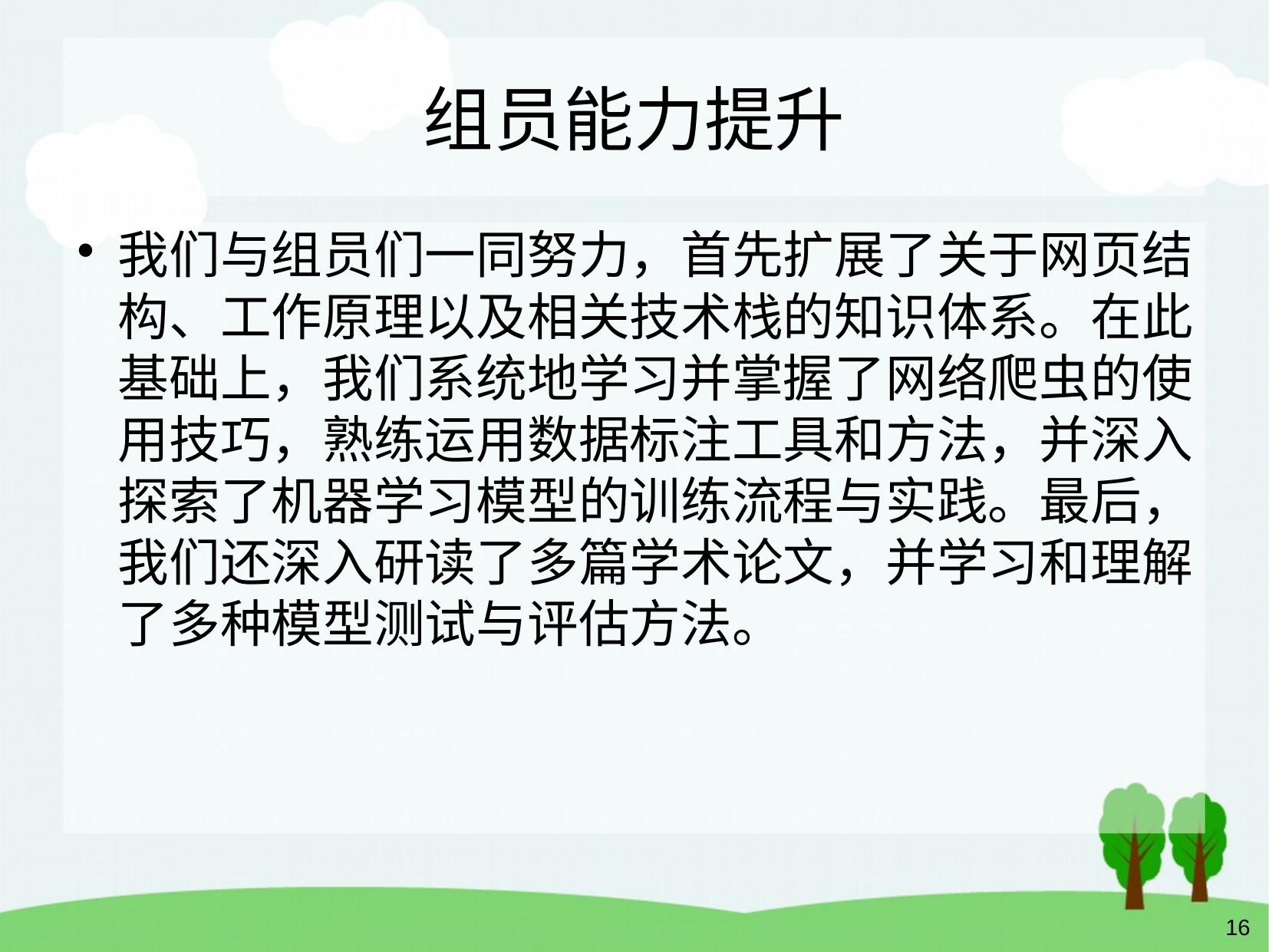

# 组员能力提升
我们与组员们一同努力，首先扩展了关于网页结构、工作原理以及相关技术栈的知识体系。在此基础上，我们系统地学习并掌握了网络爬虫的使用技巧，熟练运用数据标注工具和方法，并深入探索了机器学习模型的训练流程与实践。最后，我们还深入研读了多篇学术论文，并学习和理解了多种模型测试与评估方法。
16